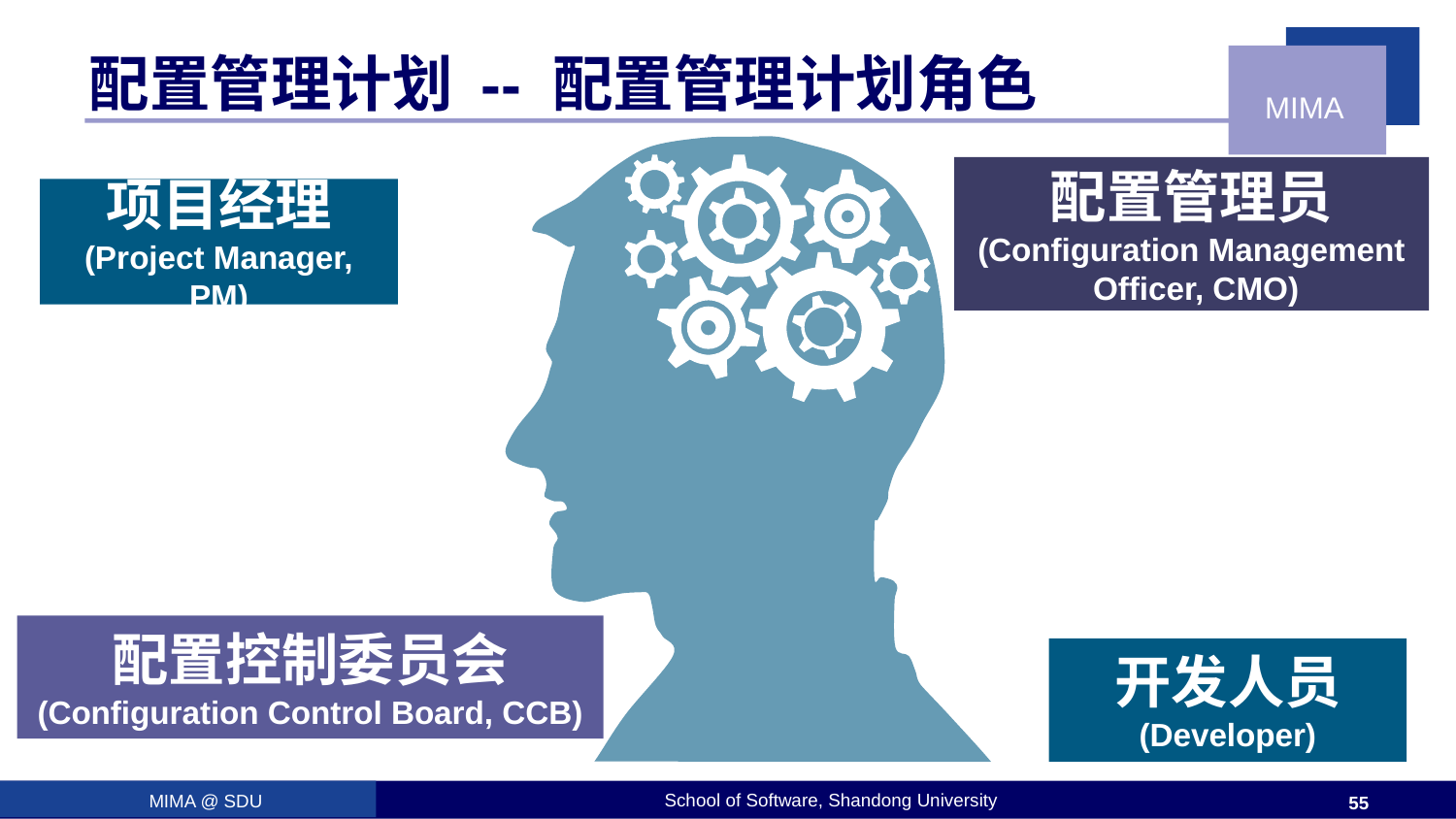

# 配置管理计划 -- 配置管理计划角色

配置管理员
(Configuration Management
 Officer, CMO)

项目经理
(Project Manager, PM)

配置控制委员会
(Configuration Control Board, CCB)
开发人员
(Developer)